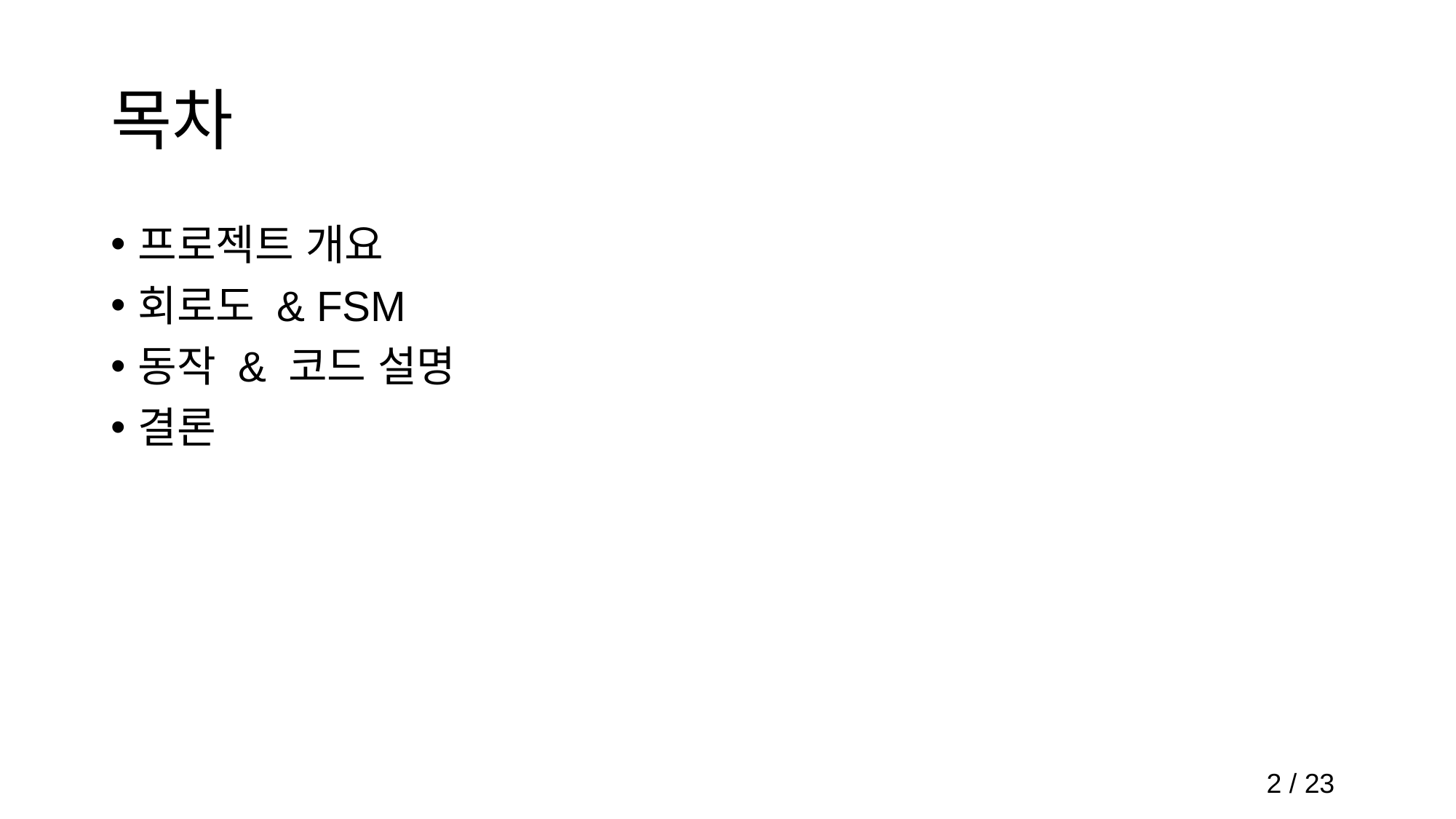

# 목차
프로젝트 개요
회로도 & FSM
동작 & 코드 설명
결론